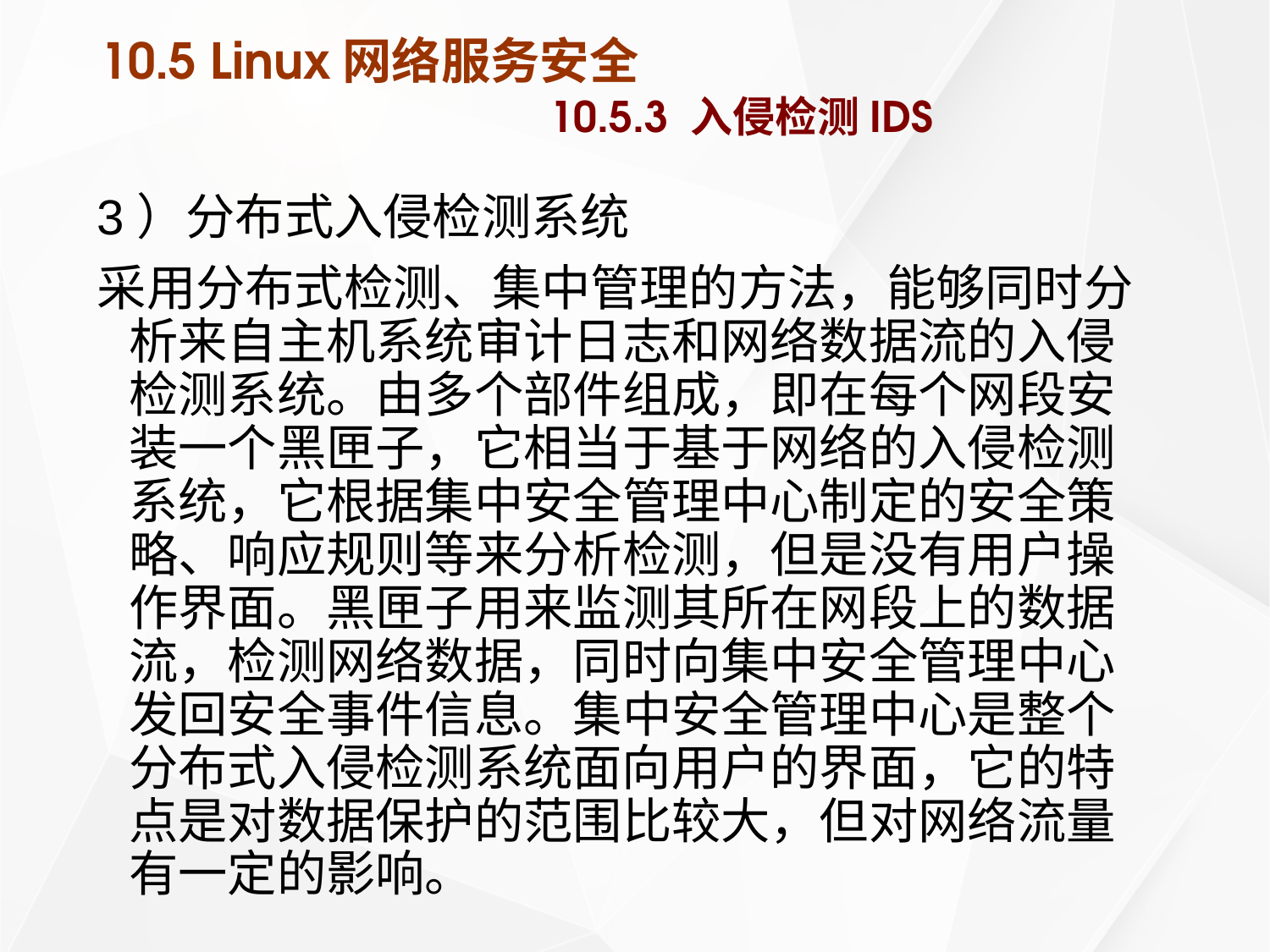

# 10.5 Linux网络服务安全 10.5.3 入侵检测IDS
3）分布式入侵检测系统
采用分布式检测、集中管理的方法，能够同时分析来自主机系统审计日志和网络数据流的入侵检测系统。由多个部件组成，即在每个网段安装一个黑匣子，它相当于基于网络的入侵检测系统，它根据集中安全管理中心制定的安全策略、响应规则等来分析检测，但是没有用户操作界面。黑匣子用来监测其所在网段上的数据流，检测网络数据，同时向集中安全管理中心发回安全事件信息。集中安全管理中心是整个分布式入侵检测系统面向用户的界面，它的特点是对数据保护的范围比较大，但对网络流量有一定的影响。